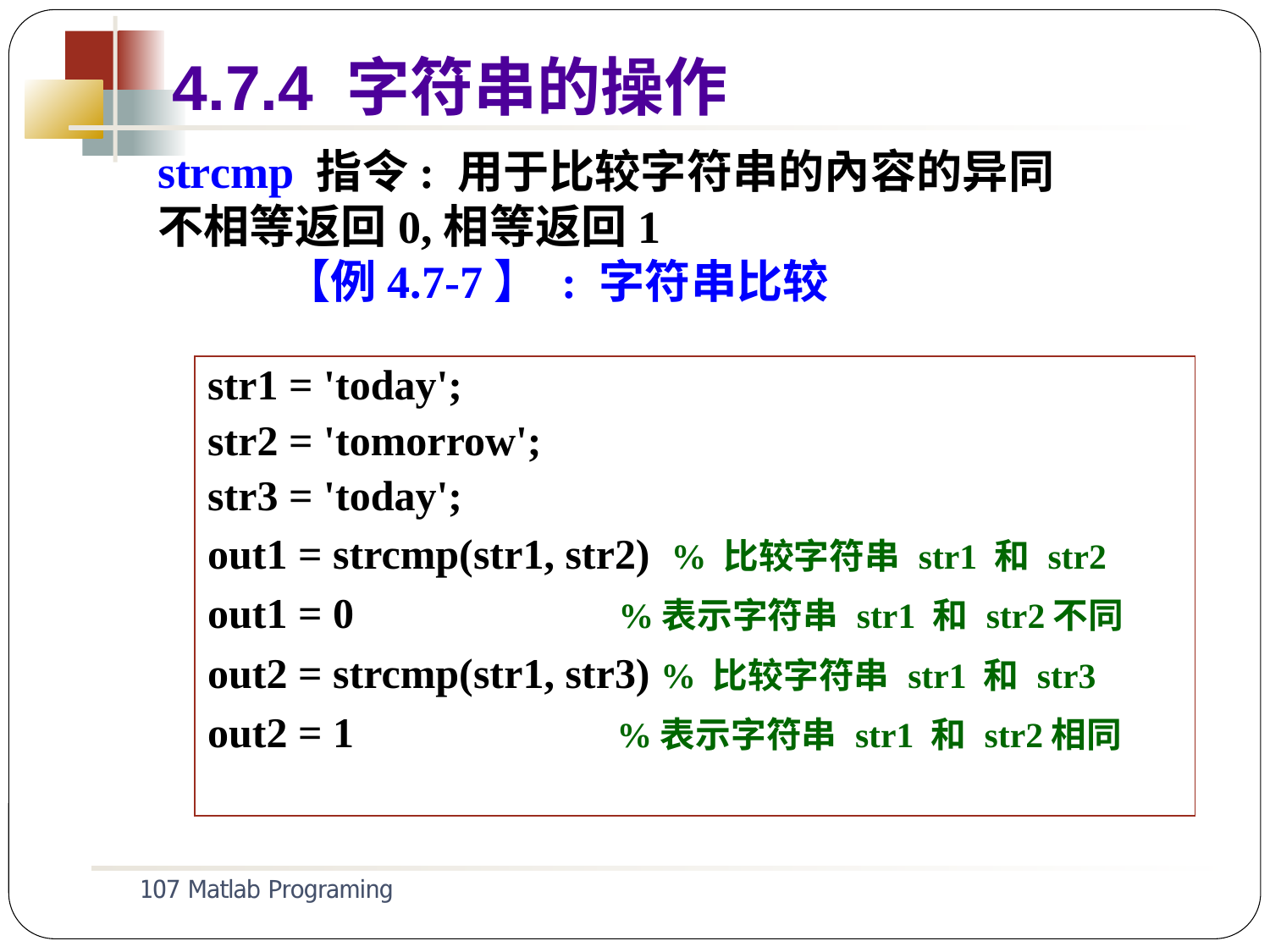

4.7.4 字符串的操作
strcmp 指令: 用于比较字符串的內容的异同
不相等返回0,相等返回1
	【例4.7-7】 : 字符串比较

| str1 = 'today'; str2 = 'tomorrow'; str3 = 'today'; out1 = strcmp(str1, str2) % 比较字符串 str1 和 str2 out1 = 0 %表示字符串 str1 和 str2不同 out2 = strcmp(str1, str3) % 比较字符串 str1 和 str3 out2 = 1 %表示字符串 str1 和 str2相同 |
| --- |
107 Matlab Programing